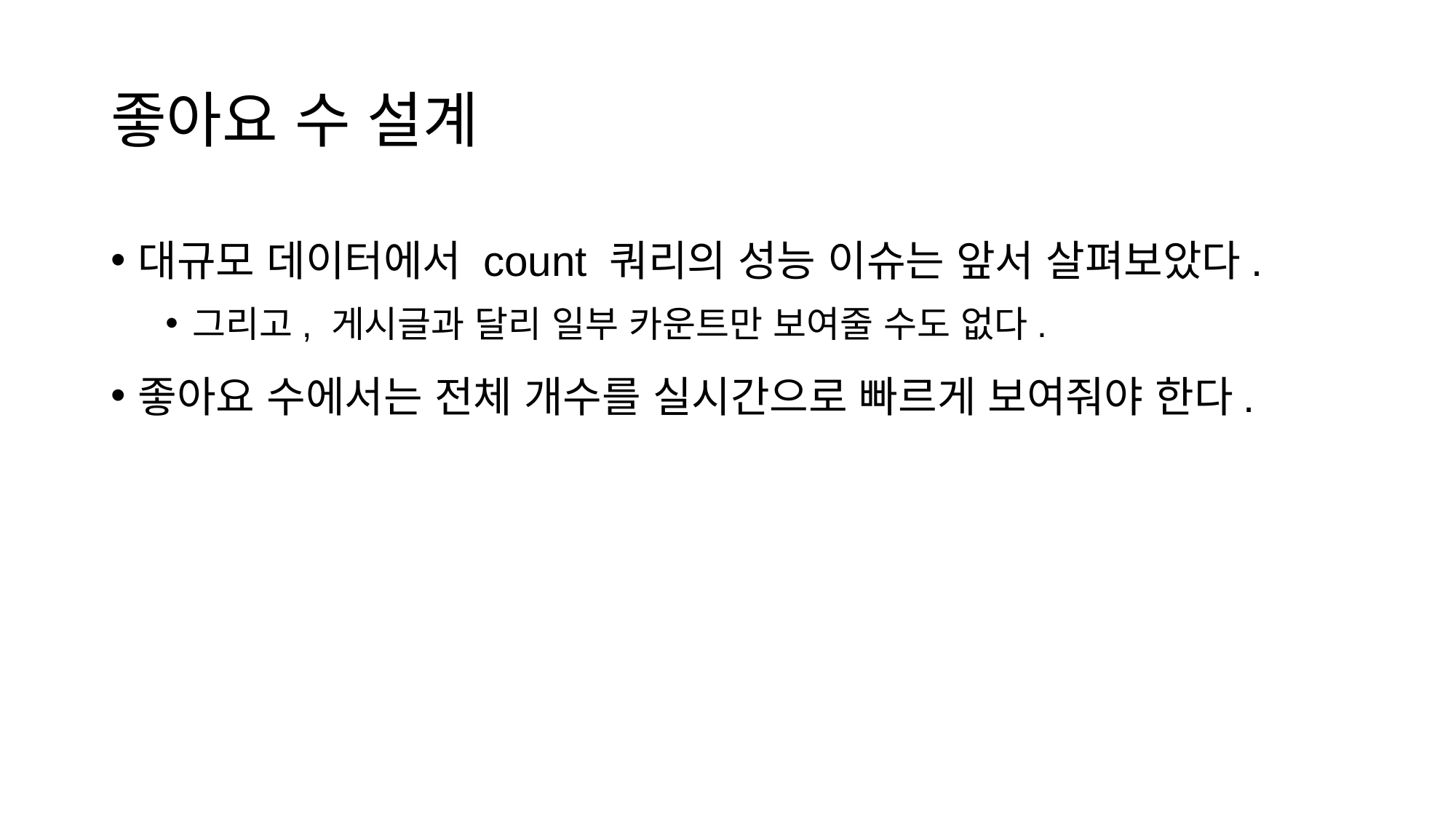

# 좋아요 수 설계
대규모 데이터에서 count 쿼리의 성능 이슈는 앞서 살펴보았다.
그리고, 게시글과 달리 일부 카운트만 보여줄 수도 없다.
좋아요 수에서는 전체 개수를 실시간으로 빠르게 보여줘야 한다.